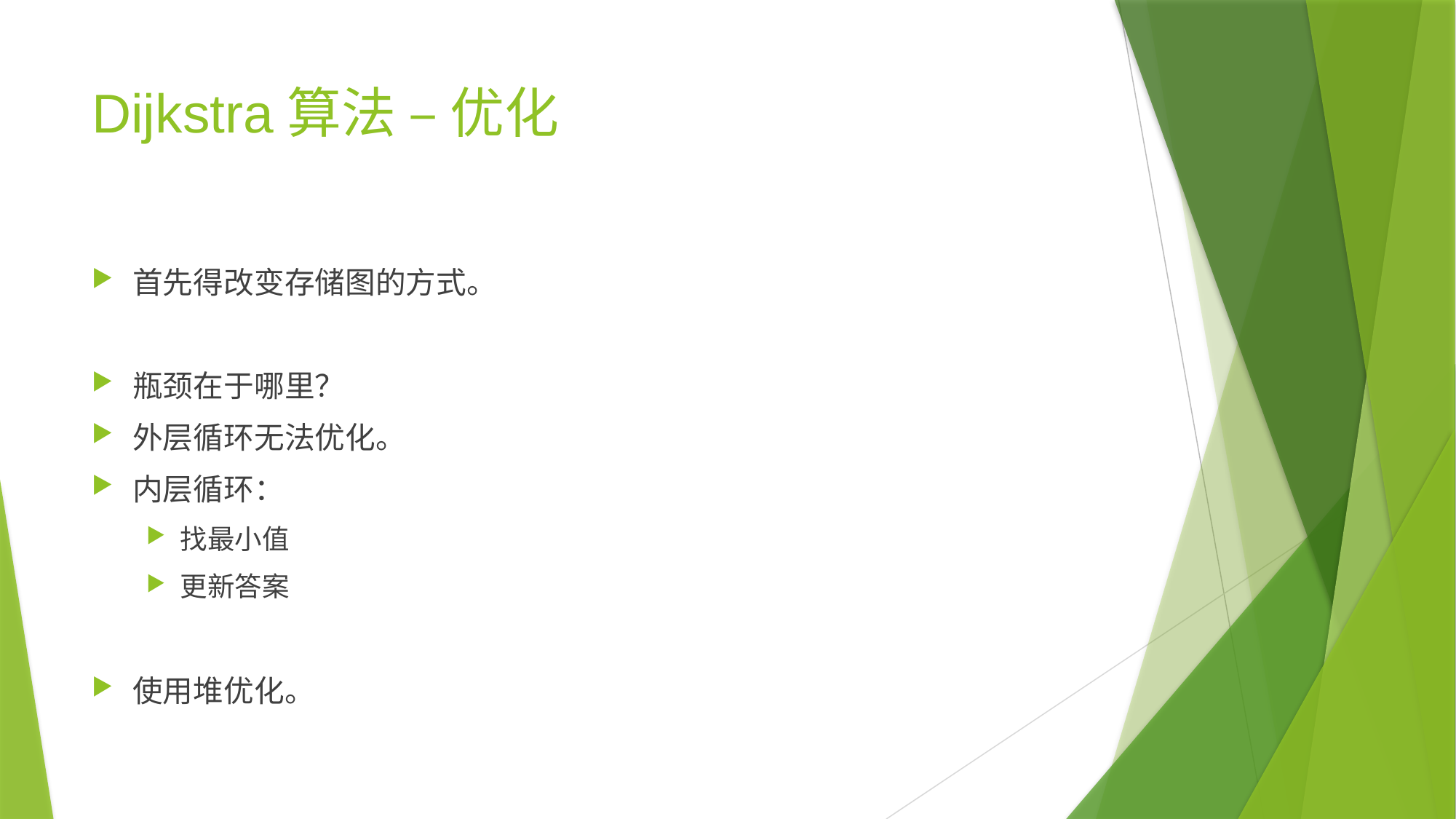

# Dijkstra算法 – 优化
首先得改变存储图的方式。

瓶颈在于哪里？
外层循环无法优化。
内层循环：
找最小值
更新答案

使用堆优化。